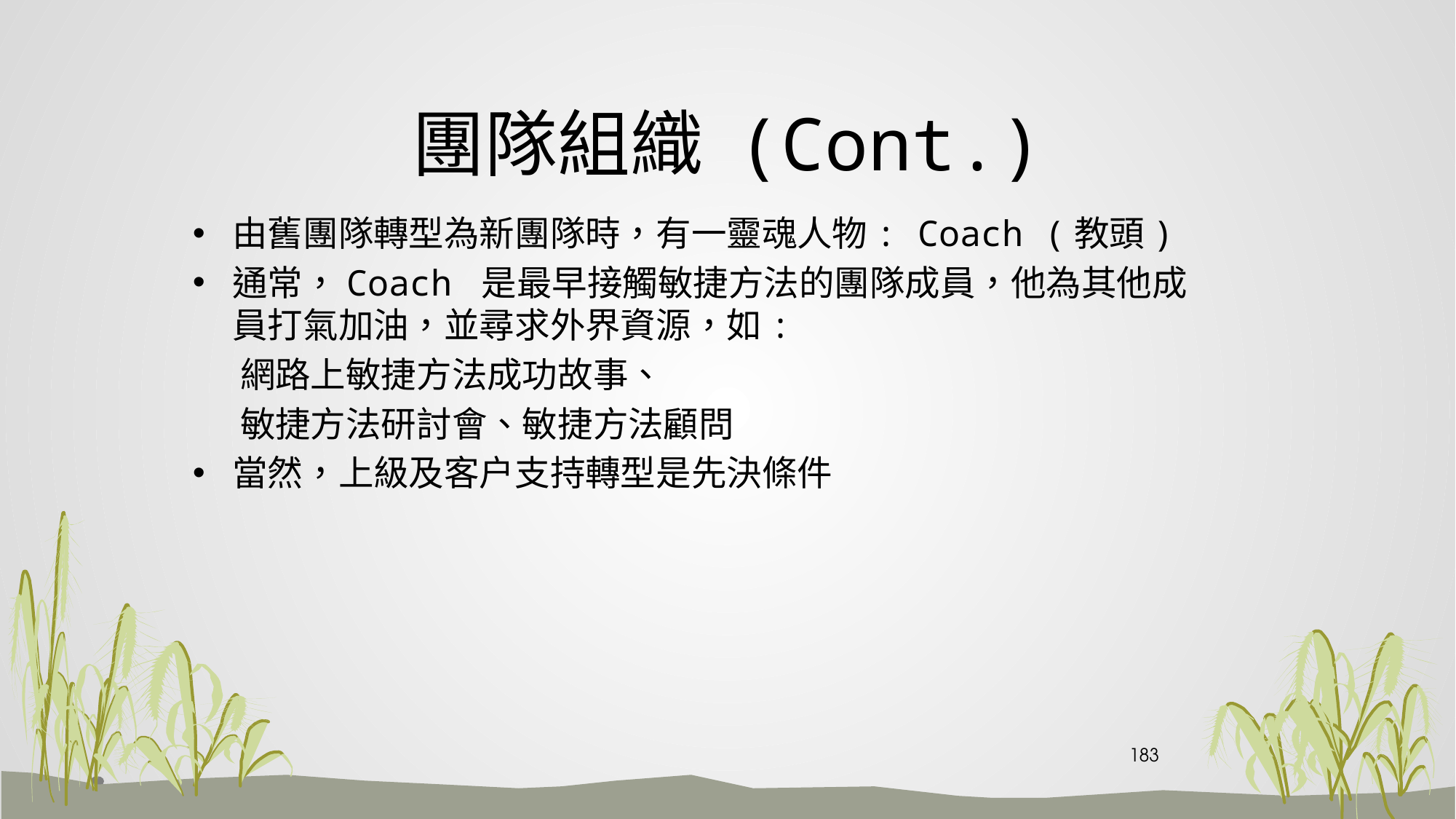

# 團隊組織 (Cont.)
由舊團隊轉型為新團隊時，有一靈魂人物: Coach (教頭)
通常，Coach 是最早接觸敏捷方法的團隊成員，他為其他成員打氣加油，並尋求外界資源，如:
     網路上敏捷方法成功故事、
     敏捷方法研討會、敏捷方法顧問
當然，上級及客户支持轉型是先決條件
183